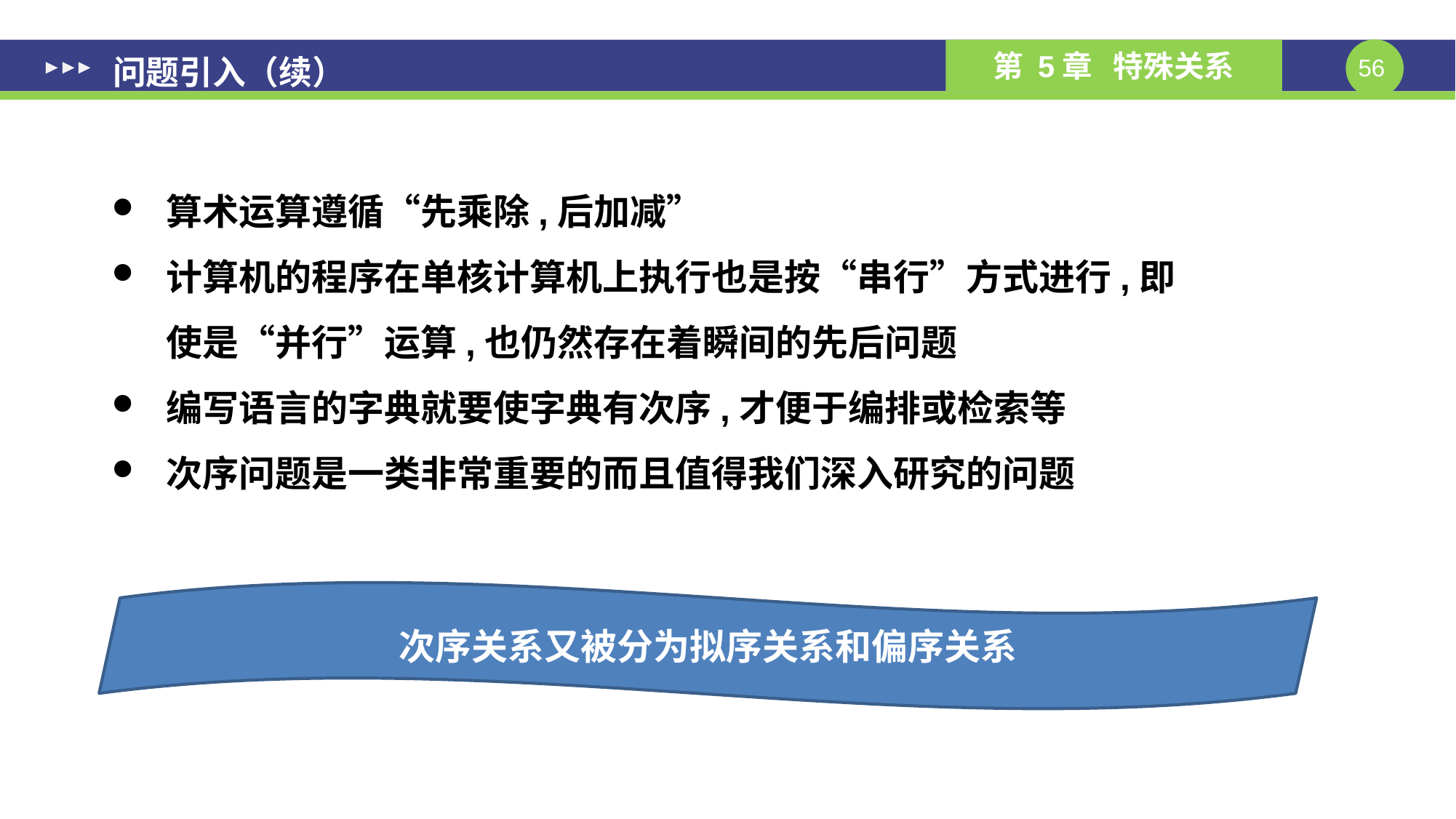

# 问题引入（续）
算术运算遵循“先乘除,后加减”
计算机的程序在单核计算机上执行也是按“串行”方式进行,即使是“并行”运算,也仍然存在着瞬间的先后问题
编写语言的字典就要使字典有次序,才便于编排或检索等
次序问题是一类非常重要的而且值得我们深入研究的问题

次序关系又被分为拟序关系和偏序关系